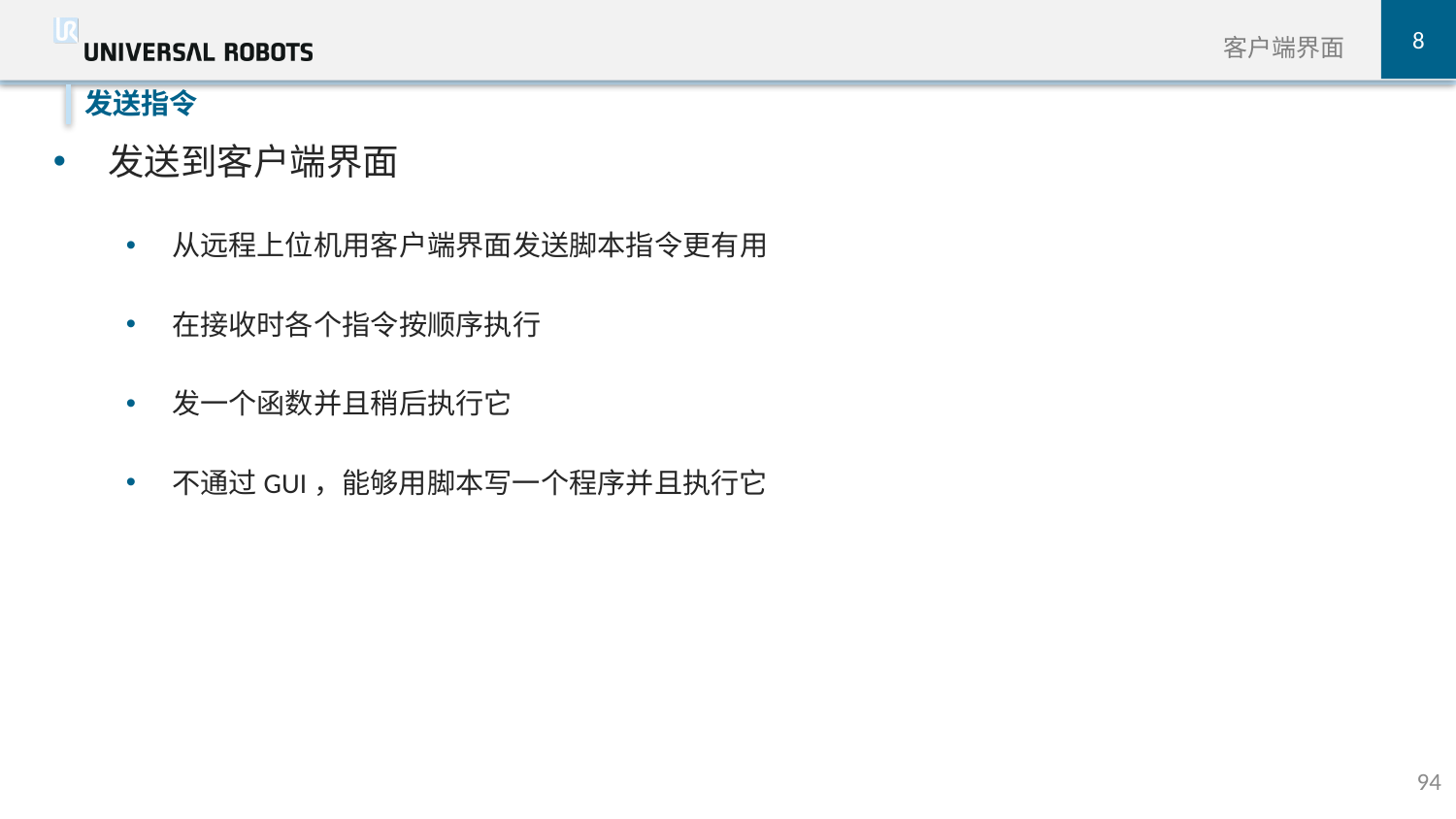

8
客户端界面

发送到客户端界面

从远程上位机用客户端界面发送脚本指令更有用

在接收时各个指令按顺序执行

发一个函数并且稍后执行它

不通过GUI，能够用脚本写一个程序并且执行它

发送指令
94